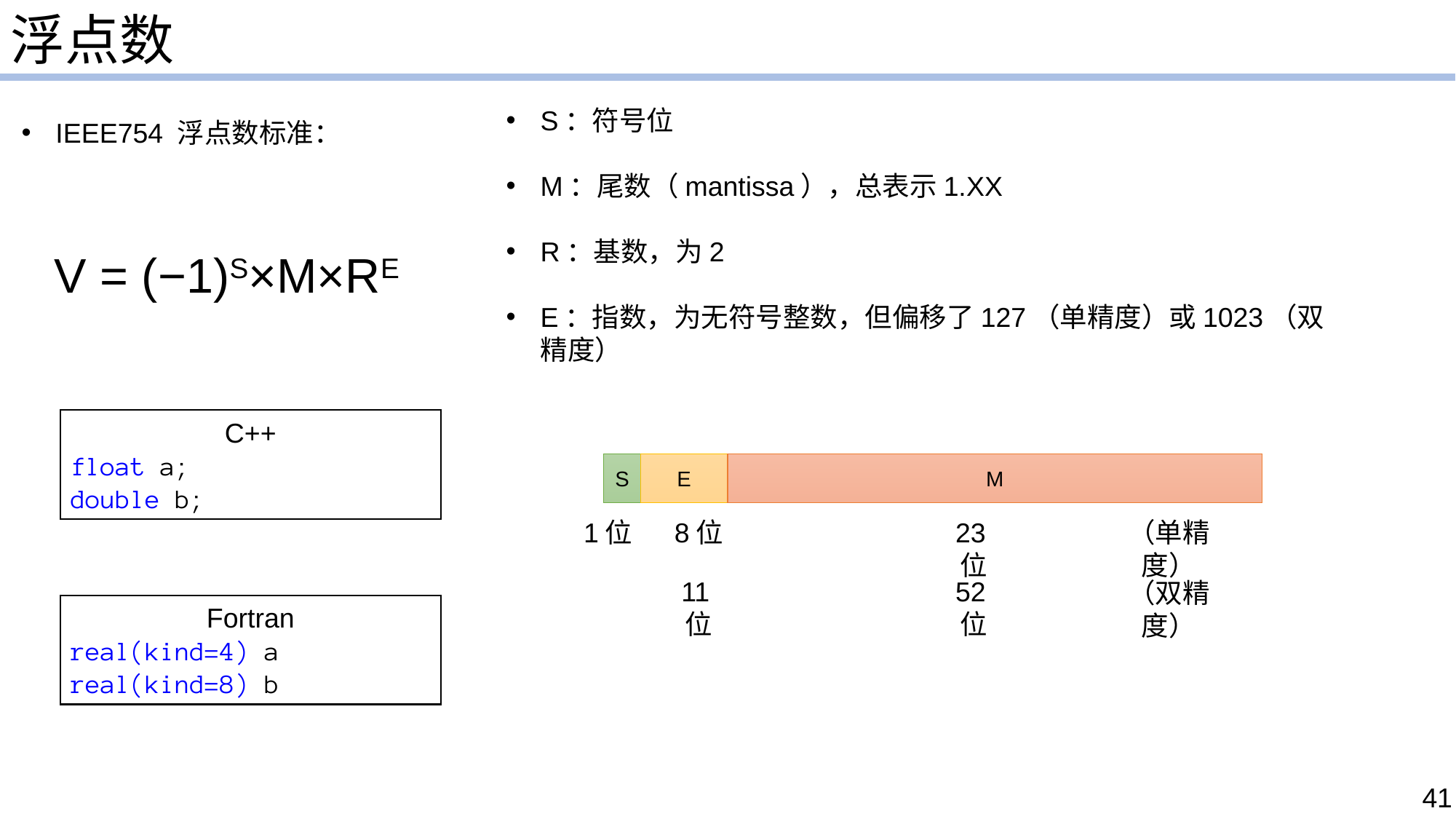

浮点数
S：符号位

M：尾数（mantissa），总表示1.XX

R：基数，为2

E：指数，为无符号整数，但偏移了127（单精度）或1023（双精度）
IEEE754 浮点数标准：
V = (−1)S×M×RE
C++
float a;
double b;
S
E
M
1位
8位
23位
（单精度）
11位
52位
（双精度）
Fortran
real(kind=4) a
real(kind=8) b
41